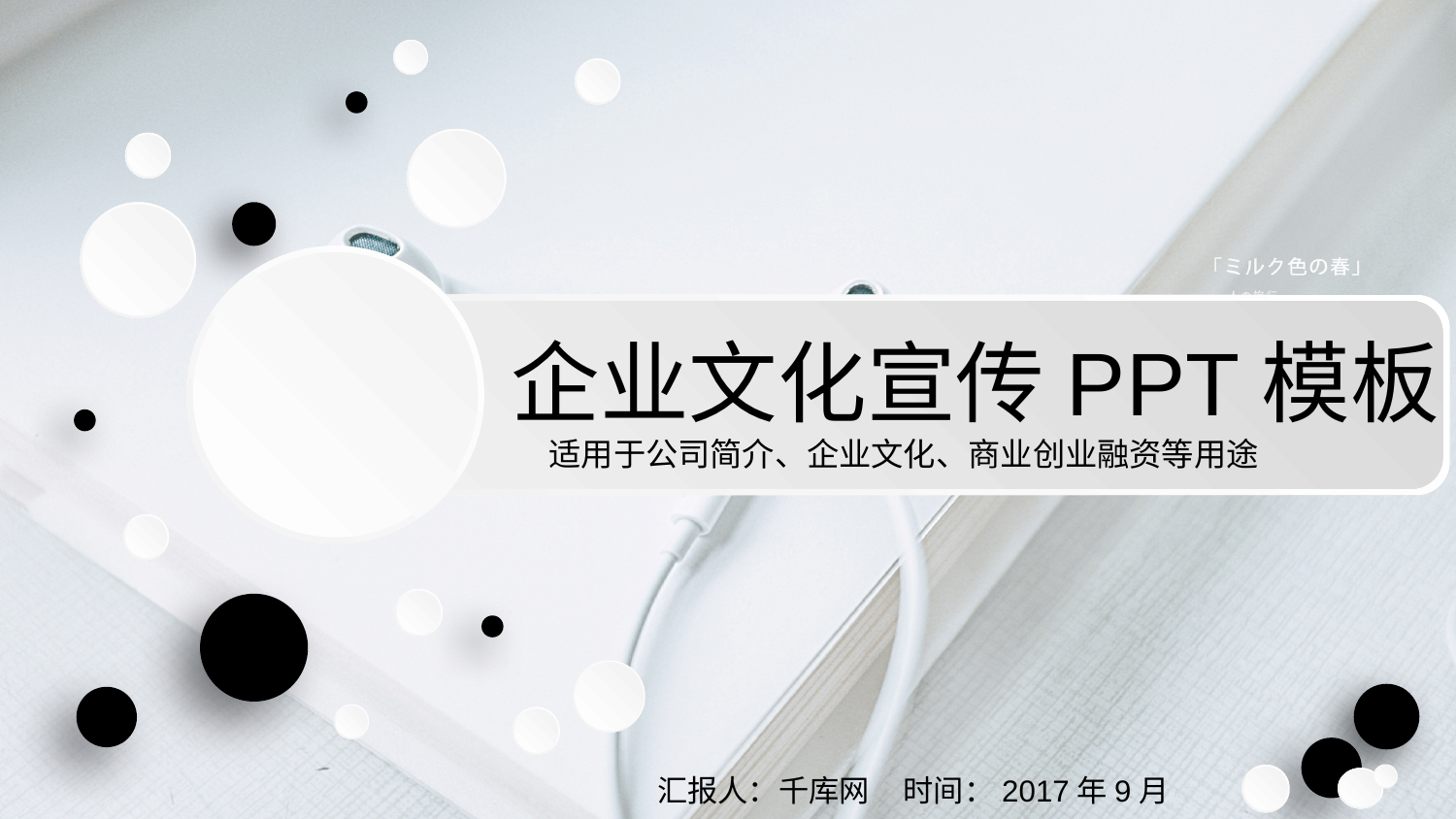

企业文化宣传PPT模板

适用于公司简介、企业文化、商业创业融资等用途

汇报人：千库网     时间：2017年9月

延时符